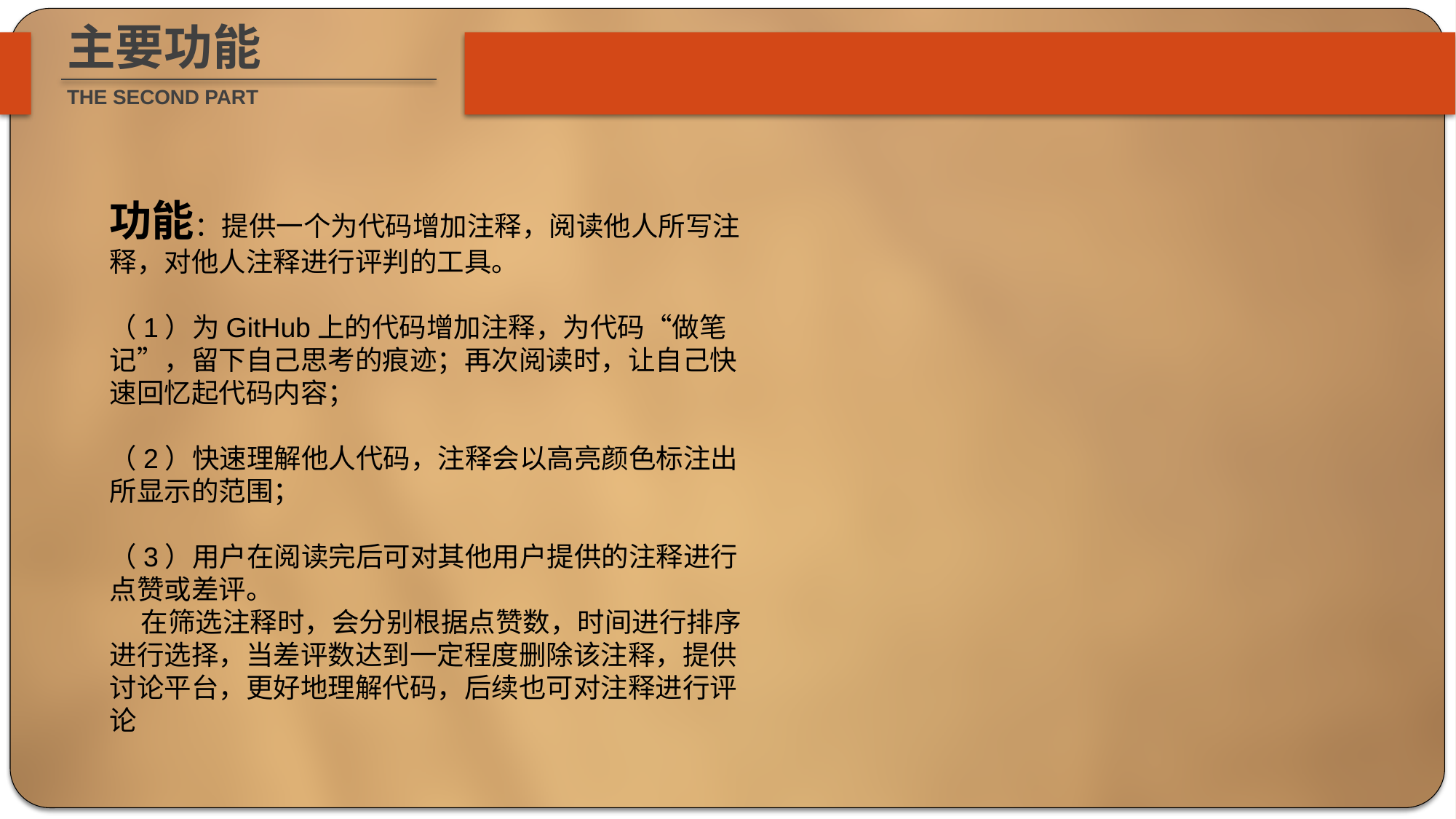

主要功能
THE SECOND PART
功能：提供一个为代码增加注释，阅读他人所写注释，对他人注释进行评判的工具。

（1）为GitHub上的代码增加注释，为代码“做笔记”，留下自己思考的痕迹；再次阅读时，让自己快速回忆起代码内容；

（2）快速理解他人代码，注释会以高亮颜色标注出所显示的范围；

（3）用户在阅读完后可对其他用户提供的注释进行点赞或差评。
    在筛选注释时，会分别根据点赞数，时间进行排序进行选择，当差评数达到一定程度删除该注释，提供讨论平台，更好地理解代码，后续也可对注释进行评论